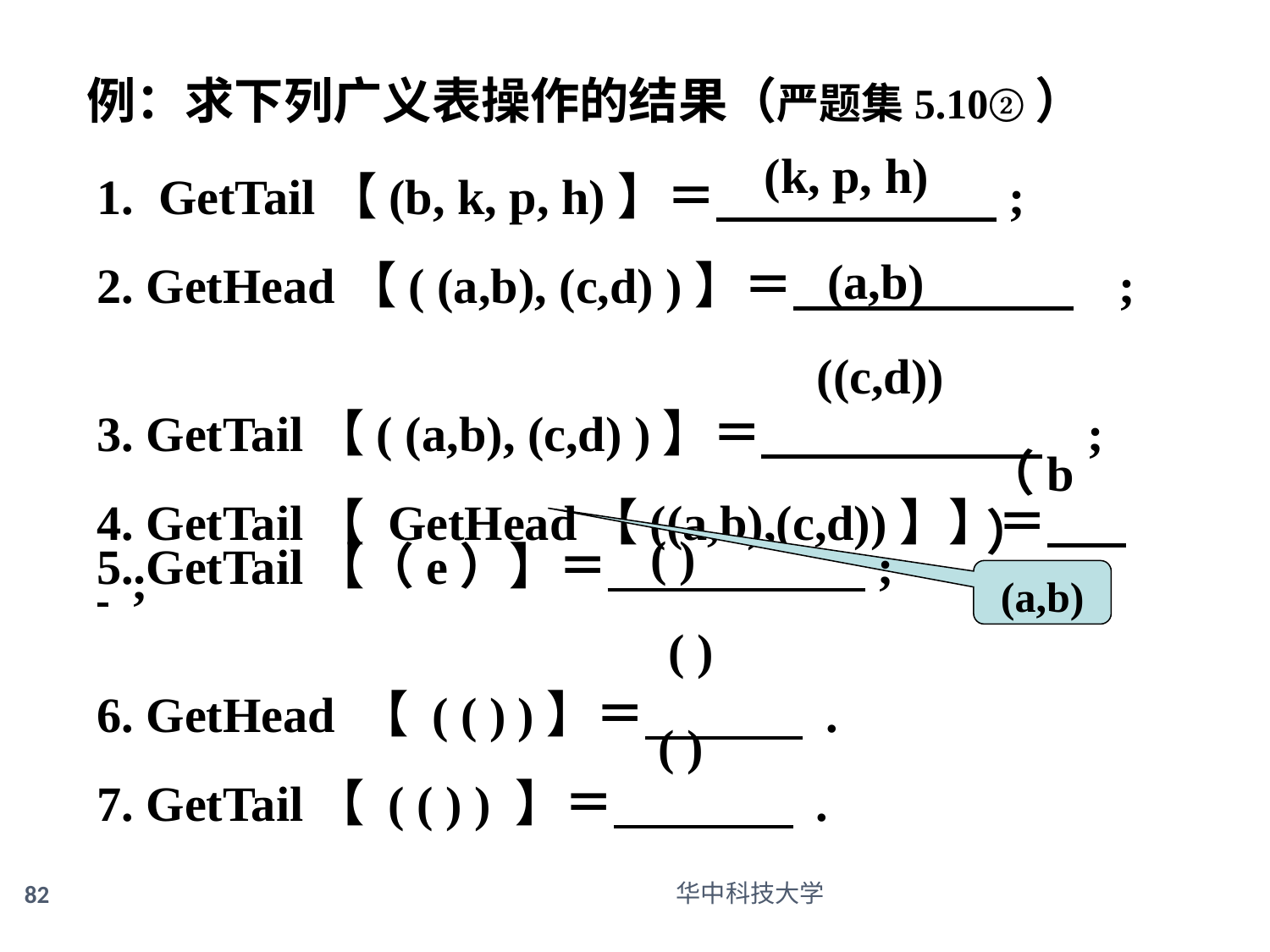

例：求下列广义表操作的结果（严题集5.10②）
(k, p, h)
1.  GetTail【(b, k, p, h)】＝                         ;
2. GetHead【( (a,b), (c,d) )】＝                            ;
3. GetTail【( (a,b), (c,d) )】＝                            ;
4. GetTail【 GetHead【((a,b),(c,d))】】＝          ;
(a,b)
((c,d))
（b）
( )
5. GetTail【（e）】＝                       ;
6. GetHead 【 ( ( ) )】＝               .
7. GetTail【 ( ( ) ) 】＝                 .
(a,b)
( )
( )
82
华中科技大学